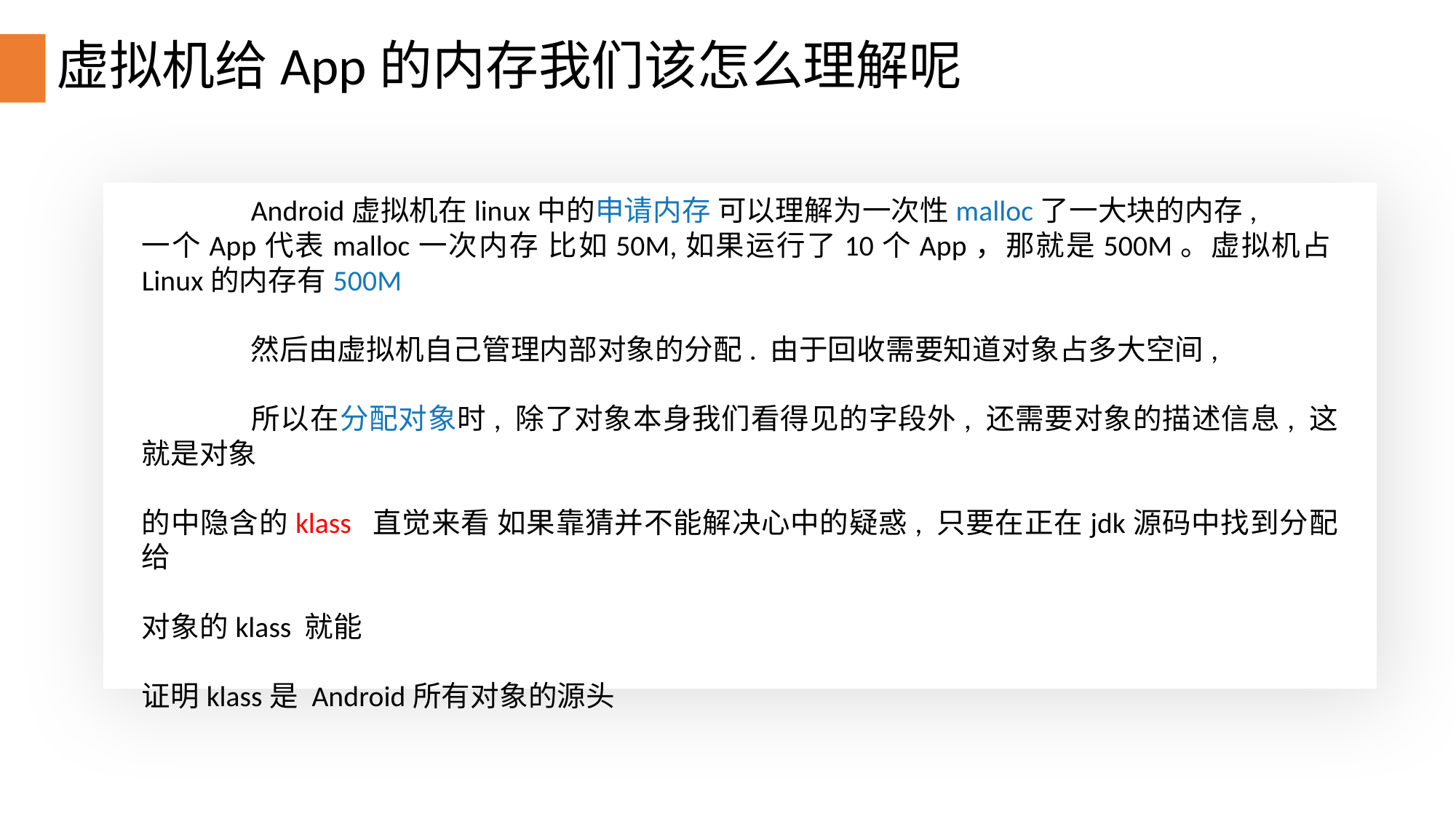

# 虚拟机给App的内存我们该怎么理解呢

	Android虚拟机在linux中的申请内存 可以理解为一次性malloc了一大块的内存,
一个App代表malloc一次内存 比如50M,如果运行了10个App，那就是500M。虚拟机占Linux的内存有500M

 	然后由虚拟机自己管理内部对象的分配. 由于回收需要知道对象占多大空间,

	所以在分配对象时, 除了对象本身我们看得见的字段外, 还需要对象的描述信息, 这就是对象

的中隐含的klass  直觉来看 如果靠猜并不能解决心中的疑惑, 只要在正在jdk源码中找到分配给

对象的klass 就能

证明klass是 Android所有对象的源头